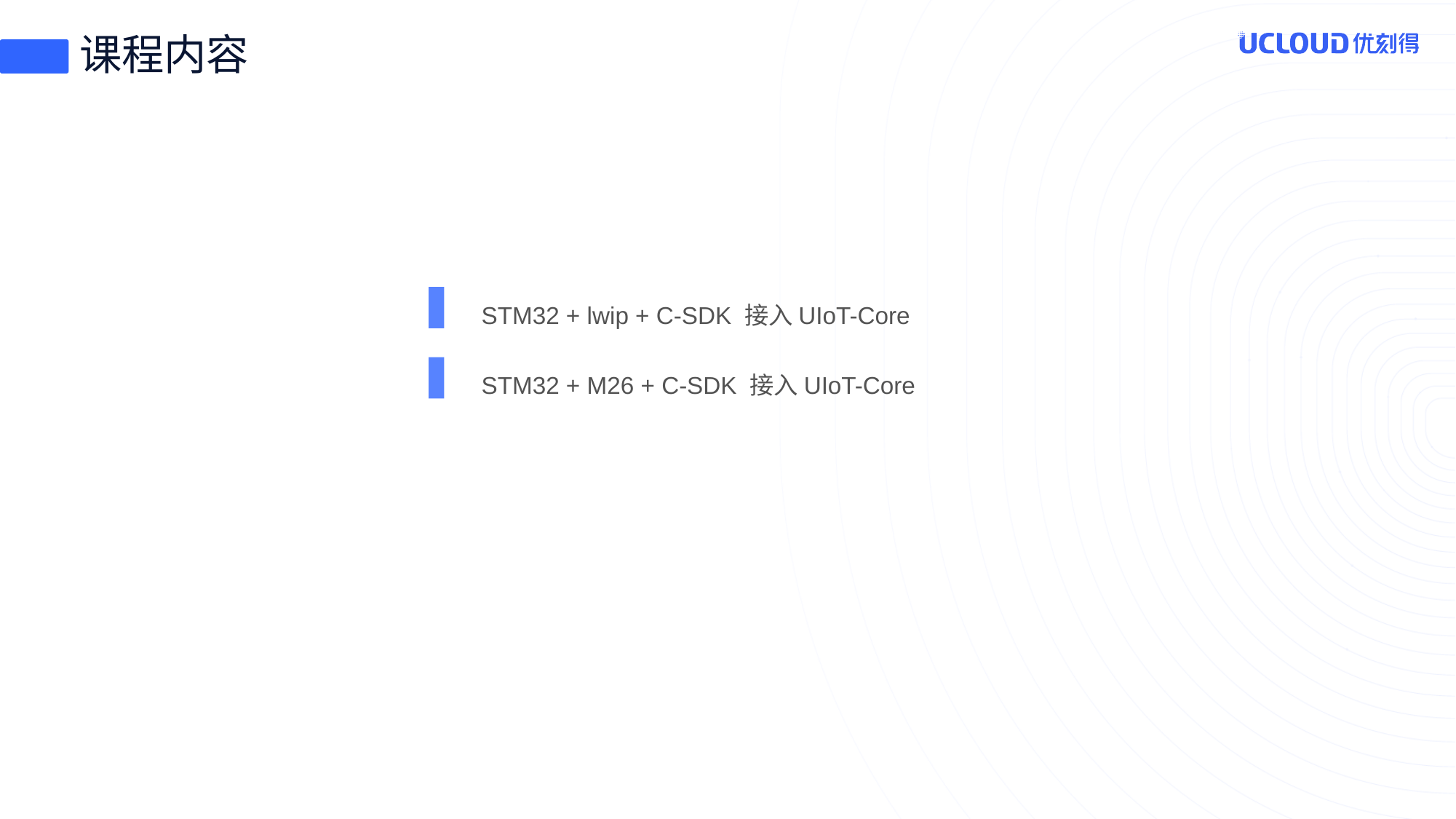

# 课程内容
STM32 + lwip + C-SDK 接入UIoT-Core

STM32 + M26 + C-SDK 接入UIoT-Core